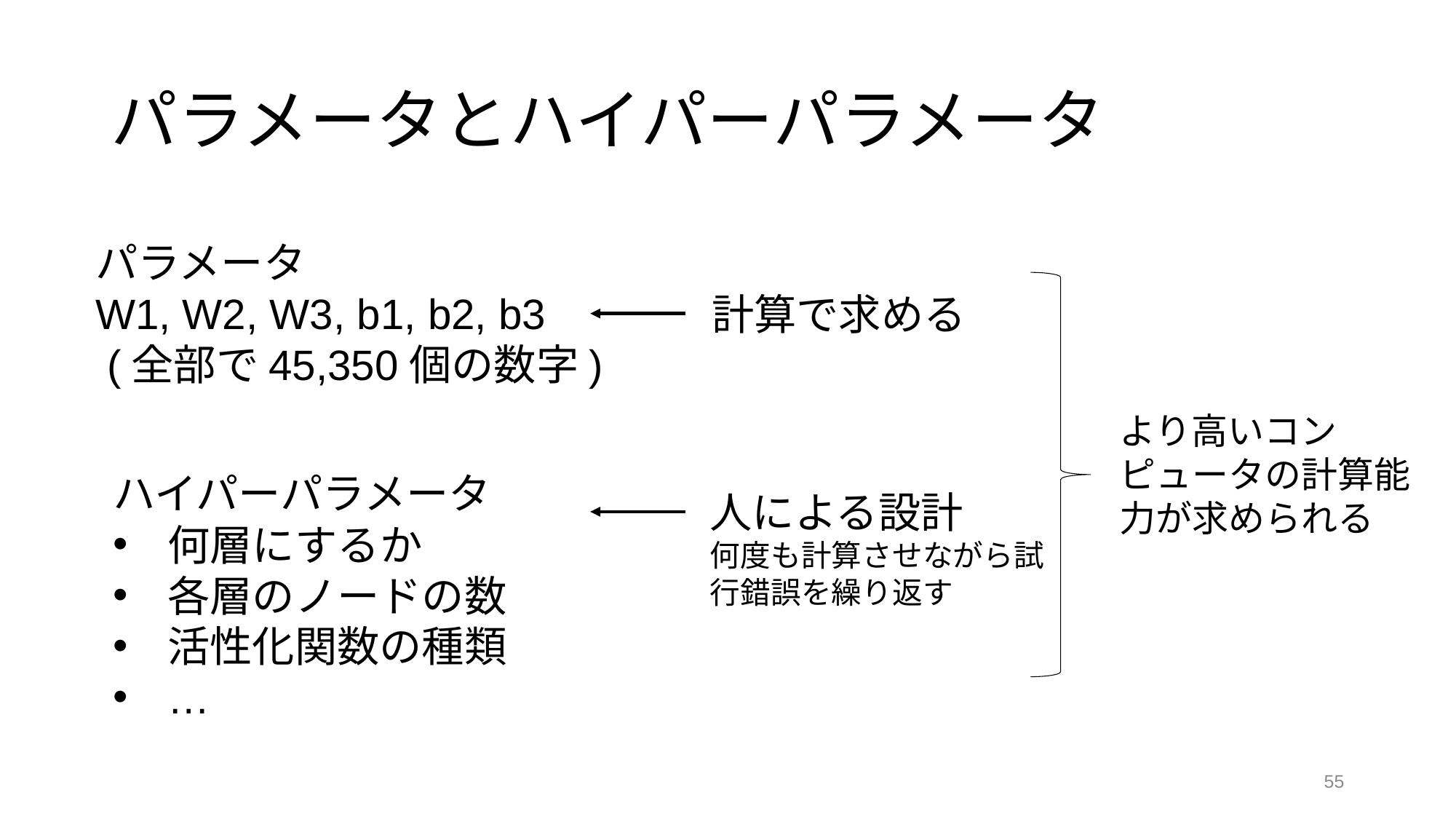

# パラメータとハイパーパラメータ
パラメータ
W1, W2, W3, b1, b2, b3
 (全部で45,350個の数字)

計算で求める
より高いコンピュータの計算能力が求められる
ハイパーパラメータ
何層にするか
各層のノードの数
活性化関数の種類
…
人による設計
何度も計算させながら試行錯誤を繰り返す
55